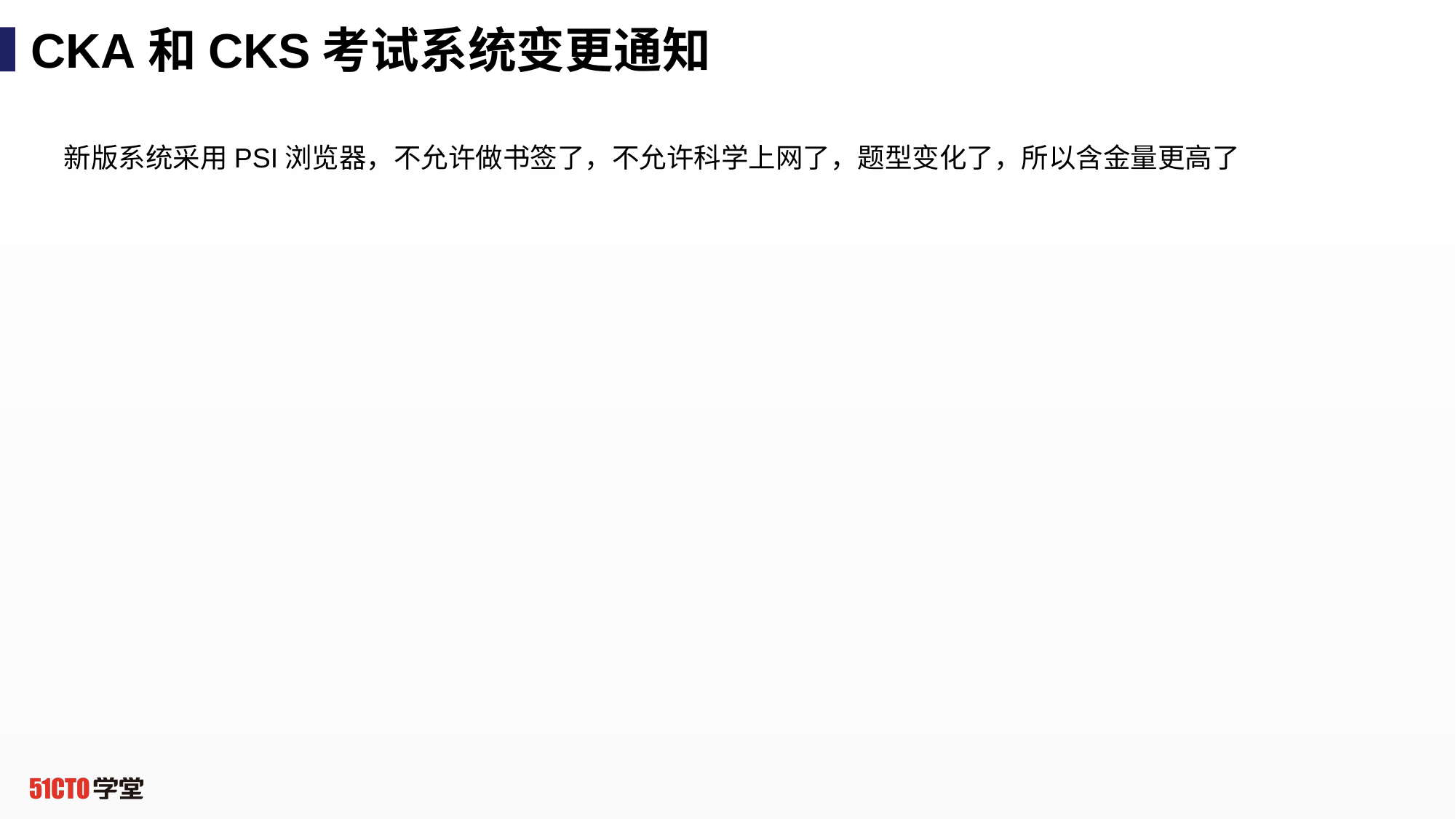

CKA和CKS考试系统变更通知

新版系统采用PSI浏览器，不允许做书签了，不允许科学上网了，题型变化了，所以含金量更高了